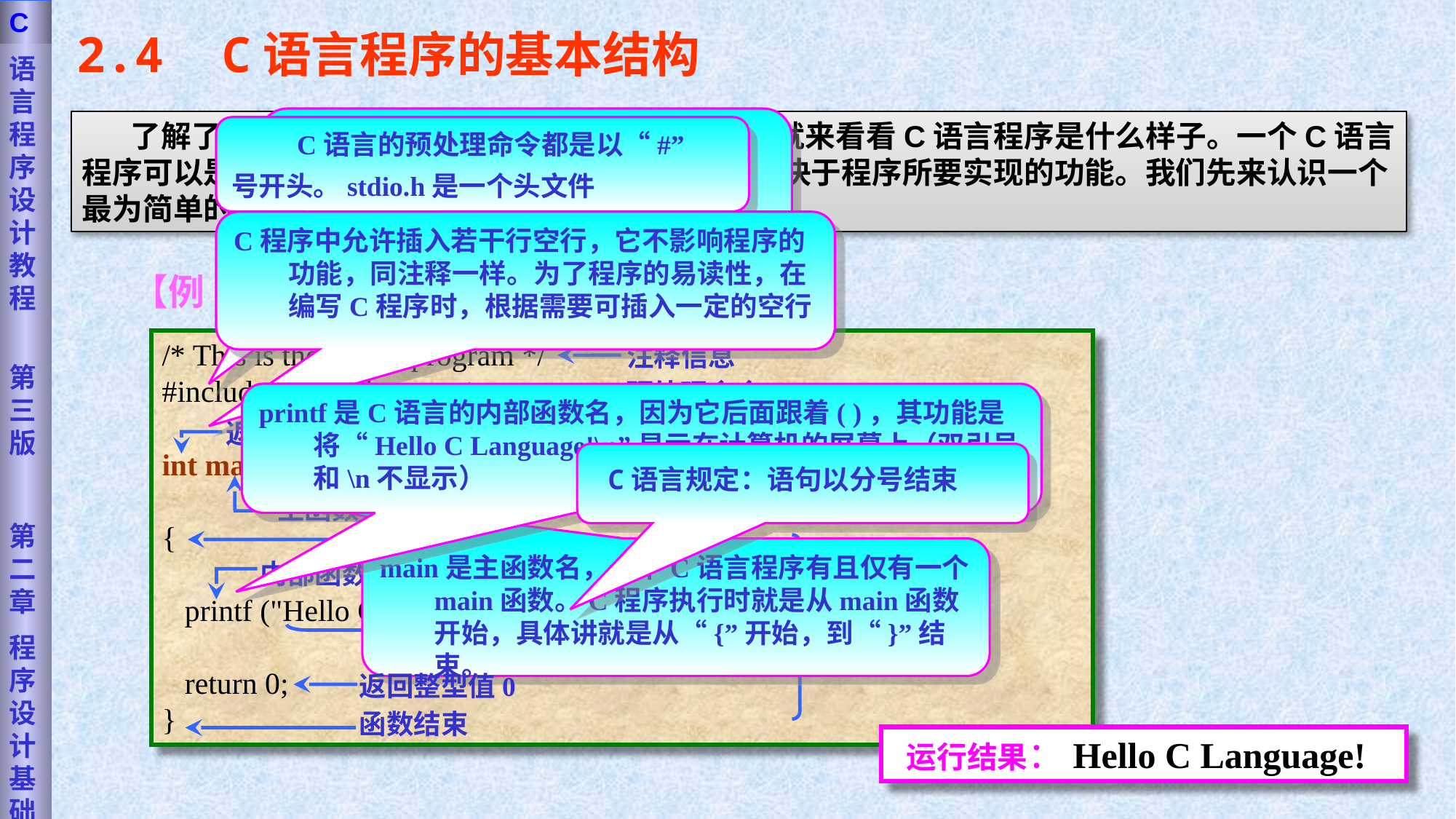

语言程序设计教程
第三版

第二章
程序设计基础
C
2.4  C语言程序的基本结构
在C程序中，注释由“/*”开始，由“*/”结束，可以实现多行注释 。
在C++程序中也可使用“//”进行单行注释。例如：// 注释信息
      了解了C语言的基本特性及其应用以后，接下来就来看看C语言程序是什么样子。一个C语言程序可以是非常简单的，也可以是特别复杂的，这取决于程序所要实现的功能。我们先来认识一个最为简单的C程序。
    C语言的预处理命令都是以“#”
号开头。stdio.h是一个头文件
C程序中允许插入若干行空行，它不影响程序的功能，同注释一样。为了程序的易读性，在编写C程序时，根据需要可插入一定的空行
【例1】 最简单的C程序。
/* This is the first C program */
#include  <stdio.h>

int main (  )

{

   printf ("Hello C Language!\n");

   return 0;
}
注释信息

预处理命令

printf是C语言的内部函数名，因为它后面跟着( )，其功能是将“Hello C Language!\n”显示在计算机的屏幕上（双引号和\n不显示）
返回整型值

无参数、有整型返回值的主函数

 C语言规定：语句以分号结束

主函数名
函数开始

函数体
main是主函数名，一个C语言程序有且仅有一个main函数。C程序执行时就是从main函数开始，具体讲就是从“{”开始，到“}”结束。
回车换行符

内部函数名

函数调用

参数

语句结束标志
返回整型值0

函数结束

 运行结果：Hello C Language!